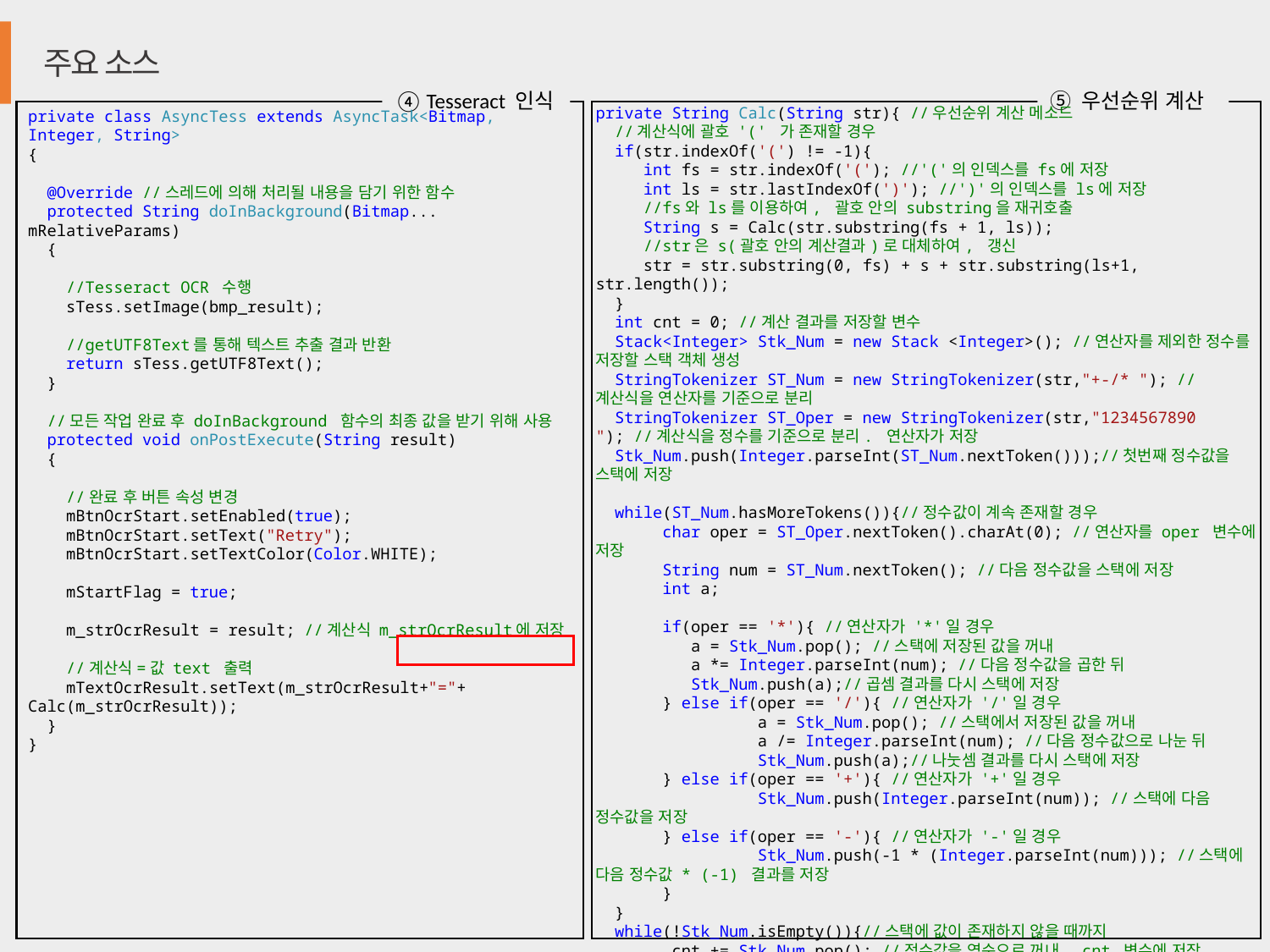

주요 소스
Tesseract 인식

우선순위 계산

private String Calc(String str){ //우선순위 계산 메소드
  //계산식에 괄호 '(' 가 존재할 경우
  if(str.indexOf('(') != -1){
     int fs = str.indexOf('('); //'('의 인덱스를 fs에 저장
     int ls = str.lastIndexOf(')'); //')'의 인덱스를 ls에 저장
     //fs와 ls를 이용하여, 괄호 안의 substring을 재귀호출
     String s = Calc(str.substring(fs + 1, ls));
     //str은 s(괄호 안의 계산결과)로 대체하여, 갱신
     str = str.substring(0, fs) + s + str.substring(ls+1, str.length());
  }
  int cnt = 0; //계산 결과를 저장할 변수
  Stack<Integer> Stk_Num = new Stack <Integer>(); //연산자를 제외한 정수를 저장할 스택 객체 생성
  StringTokenizer ST_Num = new StringTokenizer(str,"+-/* "); //계산식을 연산자를 기준으로 분리
  StringTokenizer ST_Oper = new StringTokenizer(str,"1234567890 "); //계산식을 정수를 기준으로 분리. 연산자가 저장
  Stk_Num.push(Integer.parseInt(ST_Num.nextToken()));//첫번째 정수값을 스택에 저장

  while(ST_Num.hasMoreTokens()){//정수값이 계속 존재할 경우
       char oper = ST_Oper.nextToken().charAt(0); //연산자를 oper 변수에 저장
       String num = ST_Num.nextToken(); //다음 정수값을 스택에 저장
       int a;

       if(oper == '*'){ //연산자가 '*'일 경우
          a = Stk_Num.pop(); //스택에 저장된 값을 꺼내
          a *= Integer.parseInt(num); //다음 정수값을 곱한 뒤
          Stk_Num.push(a);//곱셈 결과를 다시 스택에 저장
       } else if(oper == '/'){ //연산자가 '/'일 경우
                 a = Stk_Num.pop(); //스택에서 저장된 값을 꺼내
                 a /= Integer.parseInt(num); //다음 정수값으로 나눈 뒤
                 Stk_Num.push(a);//나눗셈 결과를 다시 스택에 저장
       } else if(oper == '+'){ //연산자가 '+'일 경우
                 Stk_Num.push(Integer.parseInt(num)); //스택에 다음 정수값을 저장
       } else if(oper == '-'){ //연산자가 '-'일 경우
                 Stk_Num.push(-1 * (Integer.parseInt(num))); //스택에 다음 정수값 * (-1) 결과를 저장
       }
  }
  while(!Stk_Num.isEmpty()){//스택에 값이 존재하지 않을 때까지
        cnt += Stk_Num.pop(); //정수값을 역순으로 꺼내, cnt 변수에 저장
  }
  return Integer.toString(cnt); //계산 결과를 String 값으로 변환하여 반환
}
private class AsyncTess extends AsyncTask<Bitmap, Integer, String>
{

  @Override //스레드에 의해 처리될 내용을 담기 위한 함수
  protected String doInBackground(Bitmap... mRelativeParams)
  {

    //Tesseract OCR 수행
    sTess.setImage(bmp_result);

    //getUTF8Text를 통해 텍스트 추출 결과 반환
    return sTess.getUTF8Text();
  }

  //모든 작업 완료 후 doInBackground 함수의 최종 값을 받기 위해 사용
  protected void onPostExecute(String result)
  {

    //완료 후 버튼 속성 변경
    mBtnOcrStart.setEnabled(true);
    mBtnOcrStart.setText("Retry");
    mBtnOcrStart.setTextColor(Color.WHITE);

    mStartFlag = true;

    m_strOcrResult = result; //계산식 m_strOcrResult에 저장

    //계산식=값 text 출력
    mTextOcrResult.setText(m_strOcrResult+"="+ Calc(m_strOcrResult));
  }
}